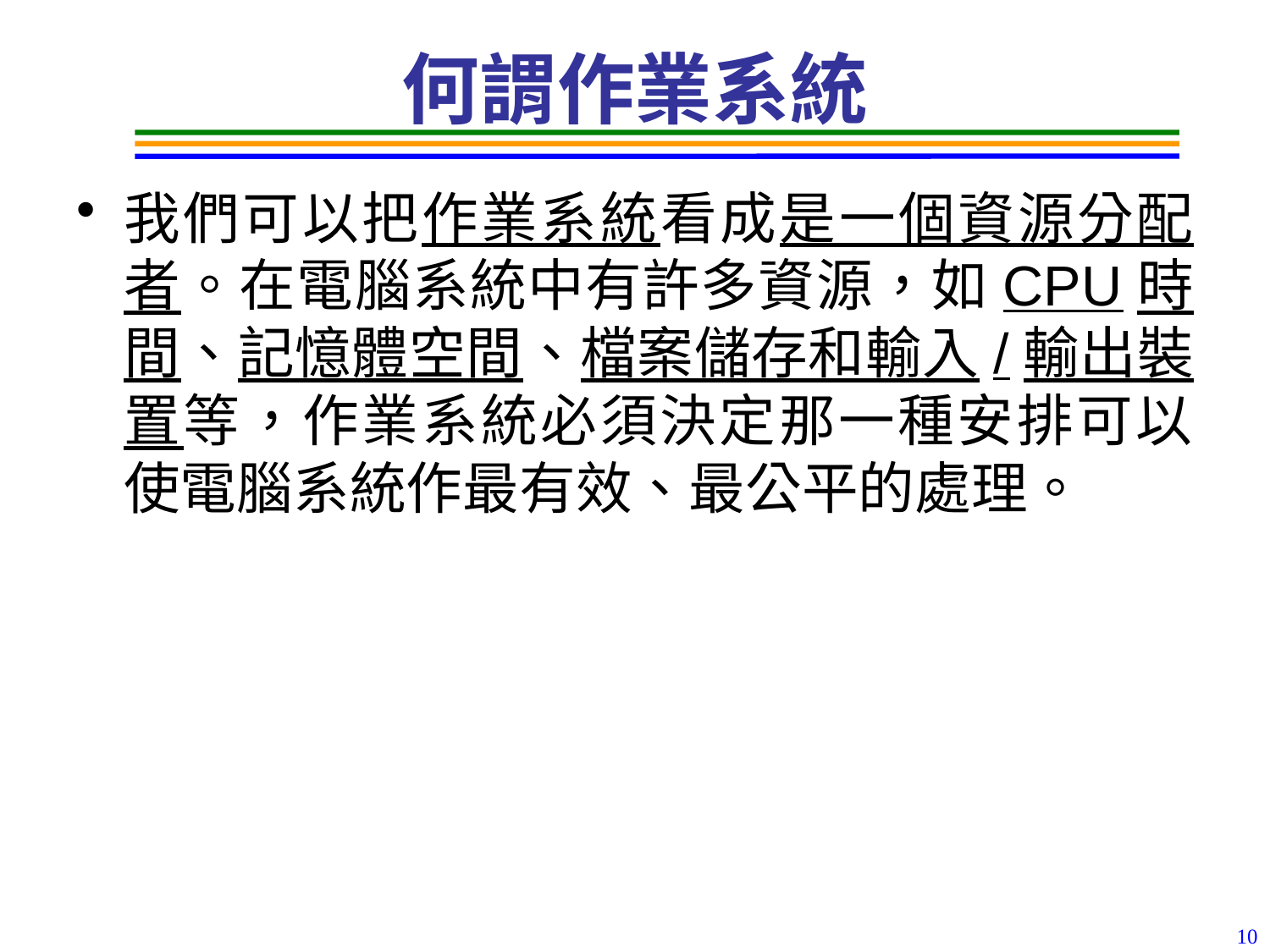

# 何謂作業系統
我們可以把作業系統看成是一個資源分配者。在電腦系統中有許多資源，如CPU時間、記憶體空間、檔案儲存和輸入/輸出裝置等，作業系統必須決定那一種安排可以使電腦系統作最有效、最公平的處理。
10